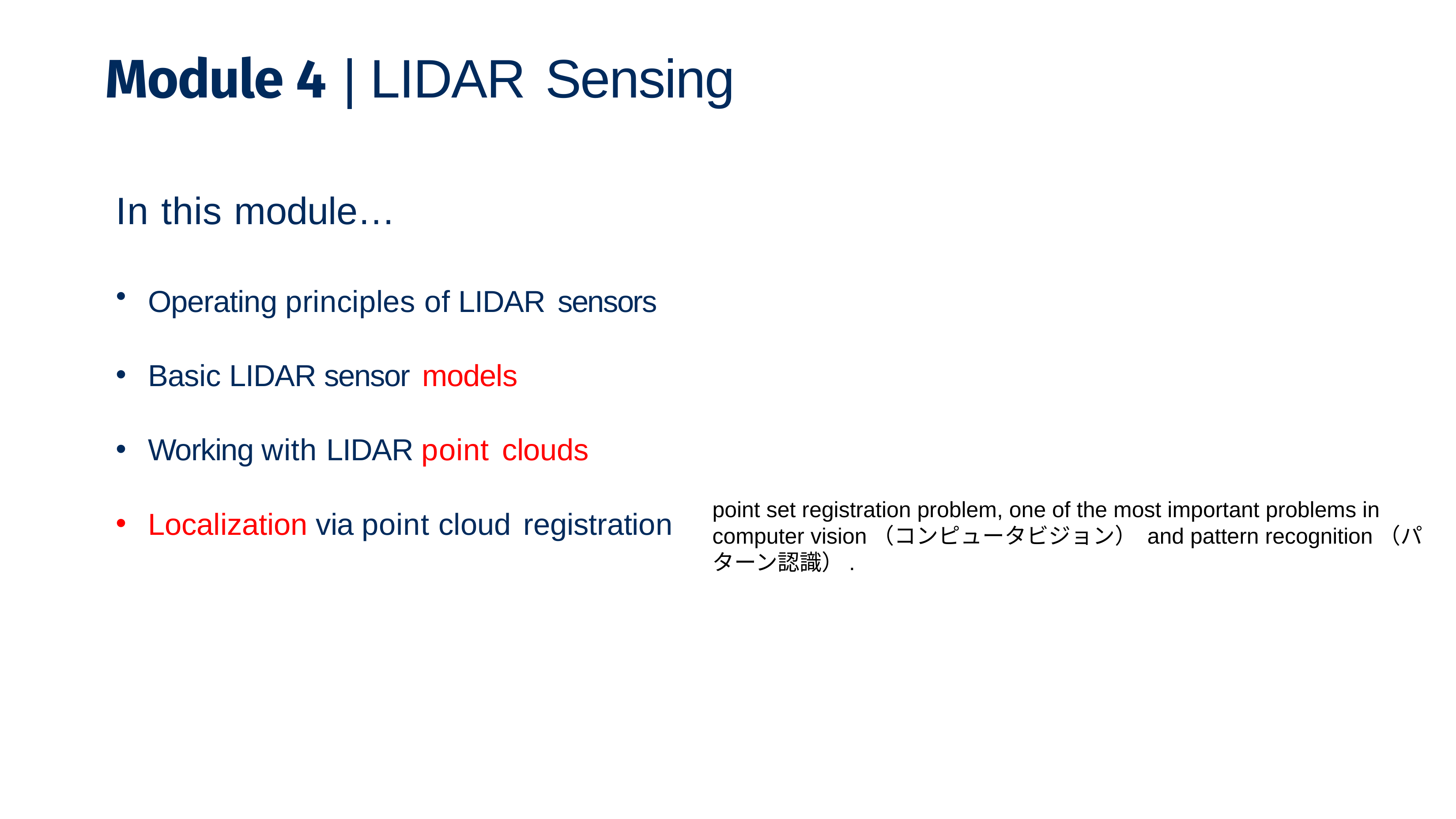

# Module 4 | LIDAR Sensing
In this module…

Operating principles of LIDAR sensors

Basic LIDAR sensor models

Working with LIDAR point clouds

Localization via point cloud registration
point set registration problem, one of the most important problems in computer vision（コンピュータビジョン） and pattern recognition（パターン認識）.